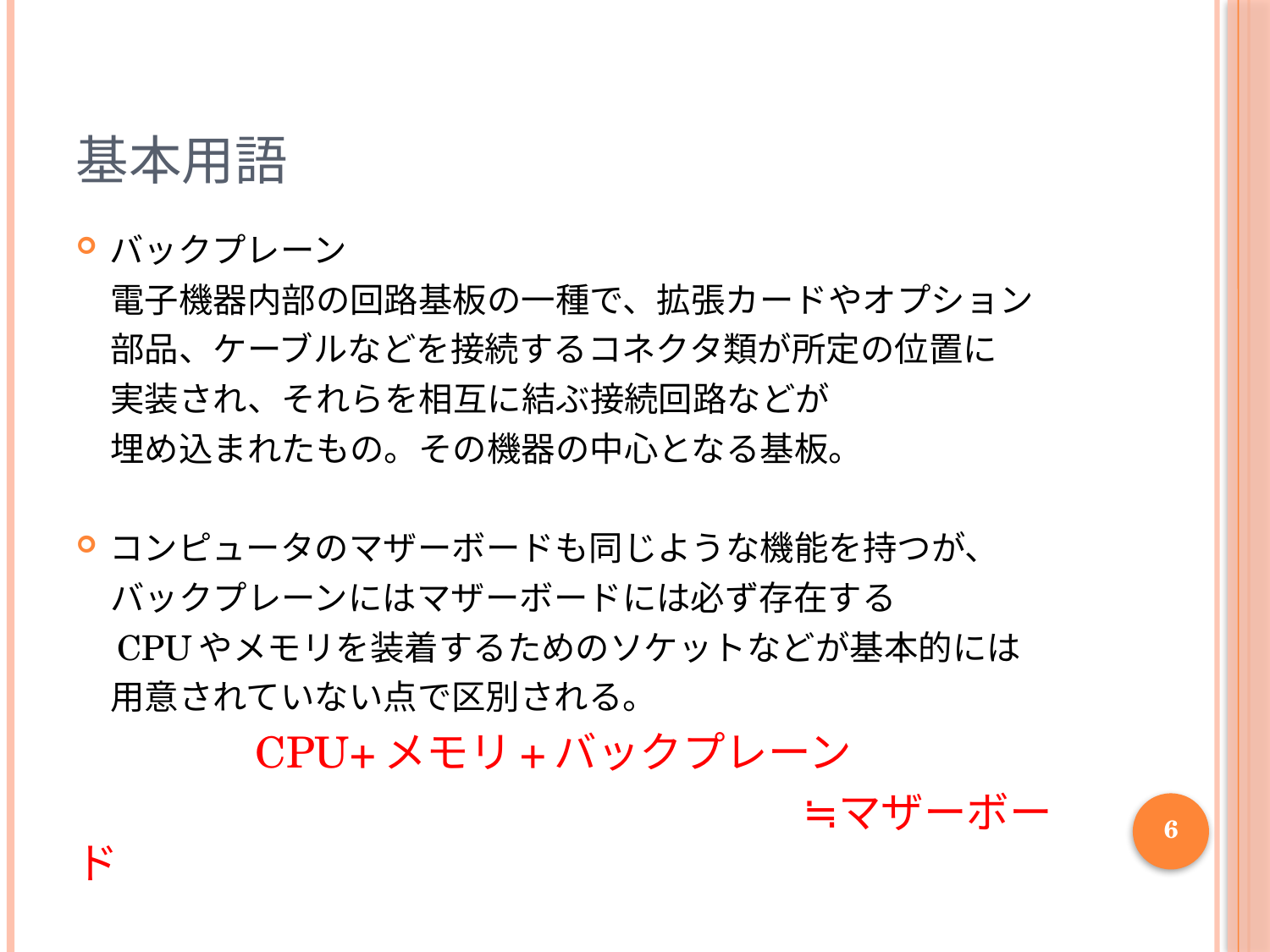

# 基本用語
バックプレーン
　電子機器内部の回路基板の一種で、拡張カードやオプション
　部品、ケーブルなどを接続するコネクタ類が所定の位置に
　実装され、それらを相互に結ぶ接続回路などが
　埋め込まれたもの。その機器の中心となる基板。

コンピュータのマザーボードも同じような機能を持つが、
　バックプレーンにはマザーボードには必ず存在する
　CPUやメモリを装着するためのソケットなどが基本的には
　用意されていない点で区別される。
　　　　CPU+メモリ+バックプレーン
　　　　　　　　　　　　　　　　　≒マザーボード

6